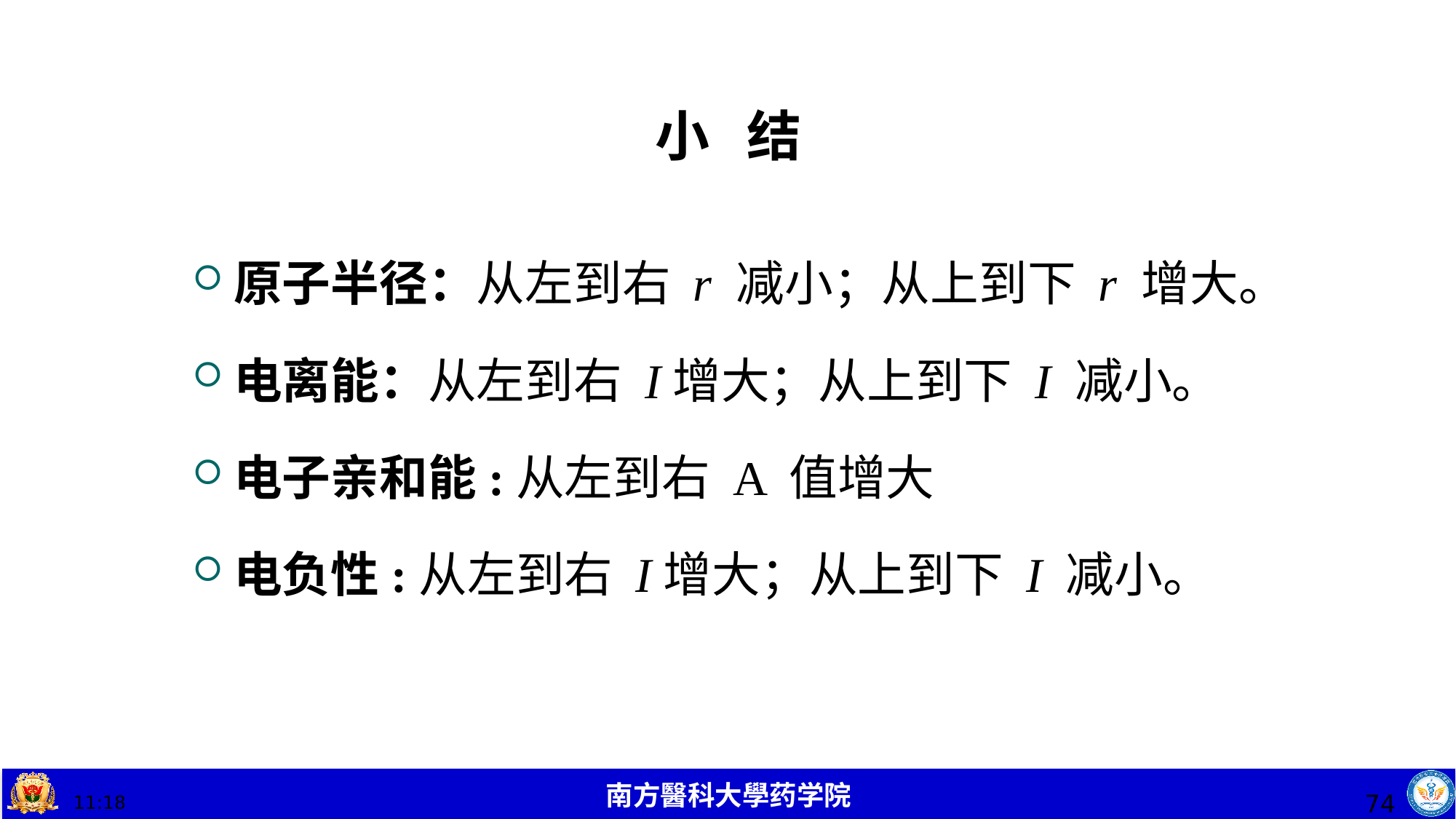

# 小   结
原子半径：从左到右 r 减小；从上到下 r 增大。
电离能：从左到右 I增大；从上到下 I 减小。
电子亲和能:从左到右 A 值增大
电负性:从左到右 I增大；从上到下 I 减小。
74
11:18